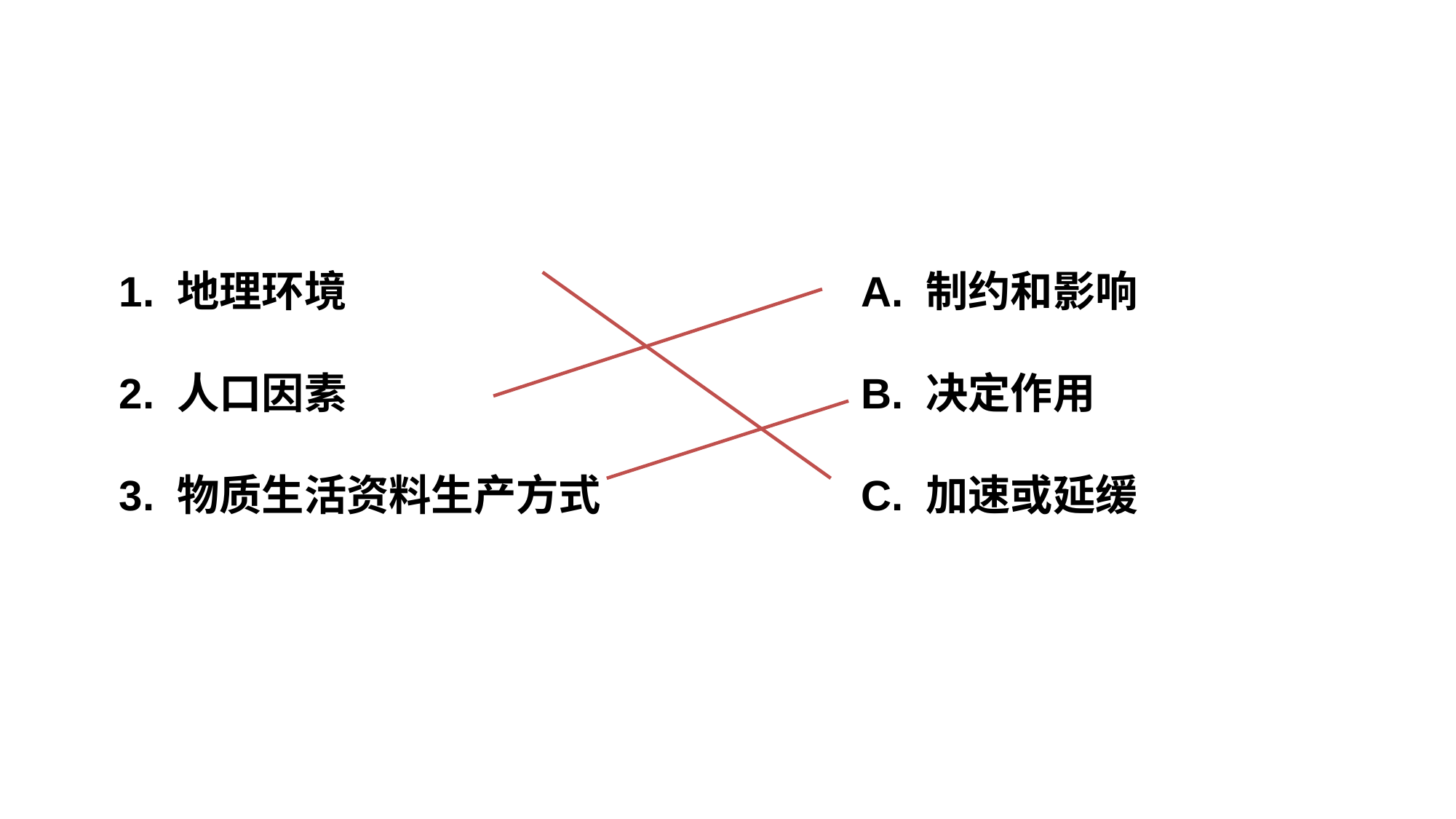

1. 地理环境
A. 制约和影响

2. 人口因素
B. 决定作用

3. 物质生活资料生产方式
C. 加速或延缓